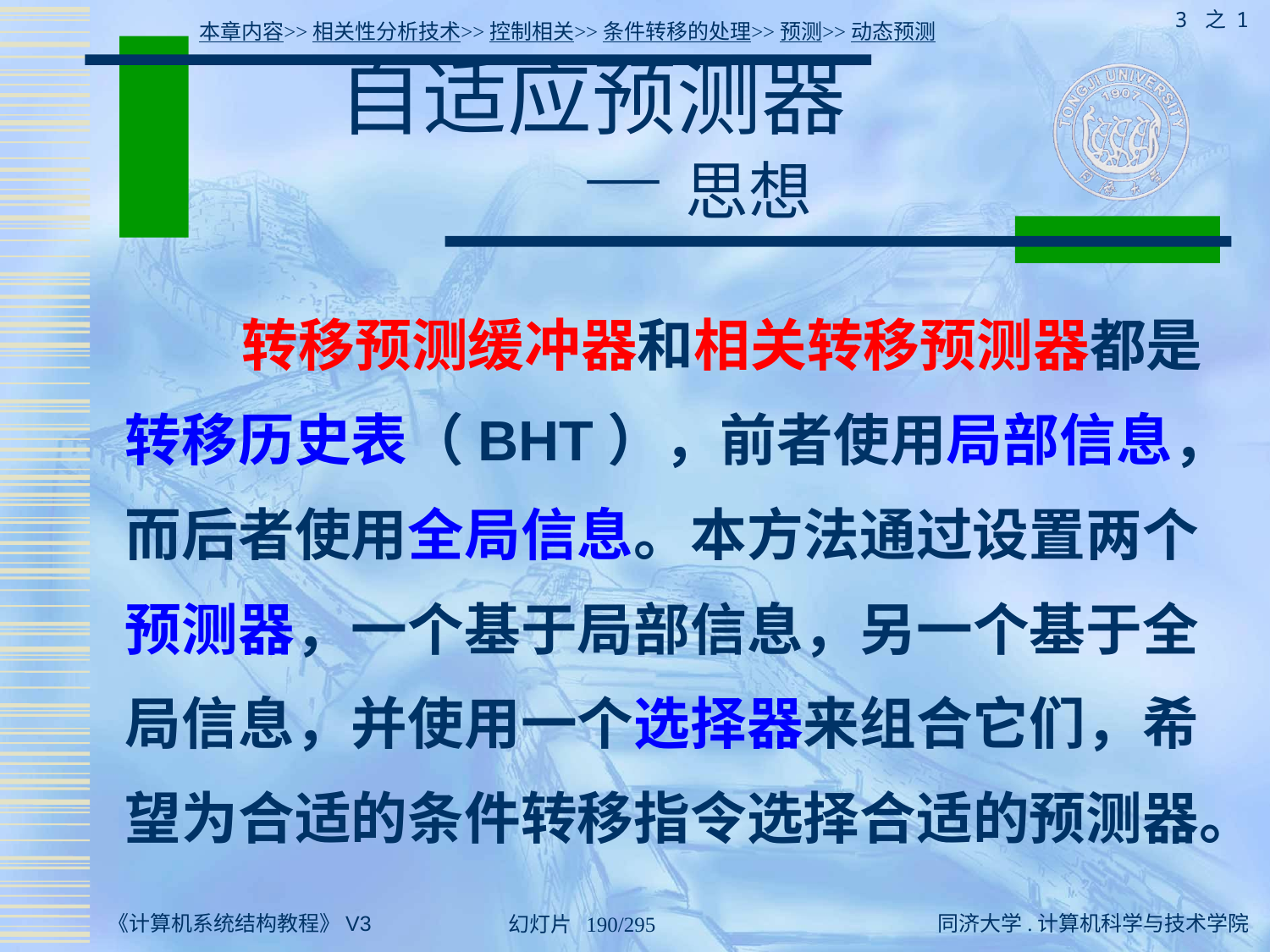

3 之 1
本章内容>>相关性分析技术>>控制相关>>条件转移的处理>>预测>>动态预测
# 自适应预测器 — 思想
        转移预测缓冲器和相关转移预测器都是转移历史表（BHT），前者使用局部信息，而后者使用全局信息。本方法通过设置两个预测器，一个基于局部信息，另一个基于全局信息，并使用一个选择器来组合它们，希望为合适的条件转移指令选择合适的预测器。